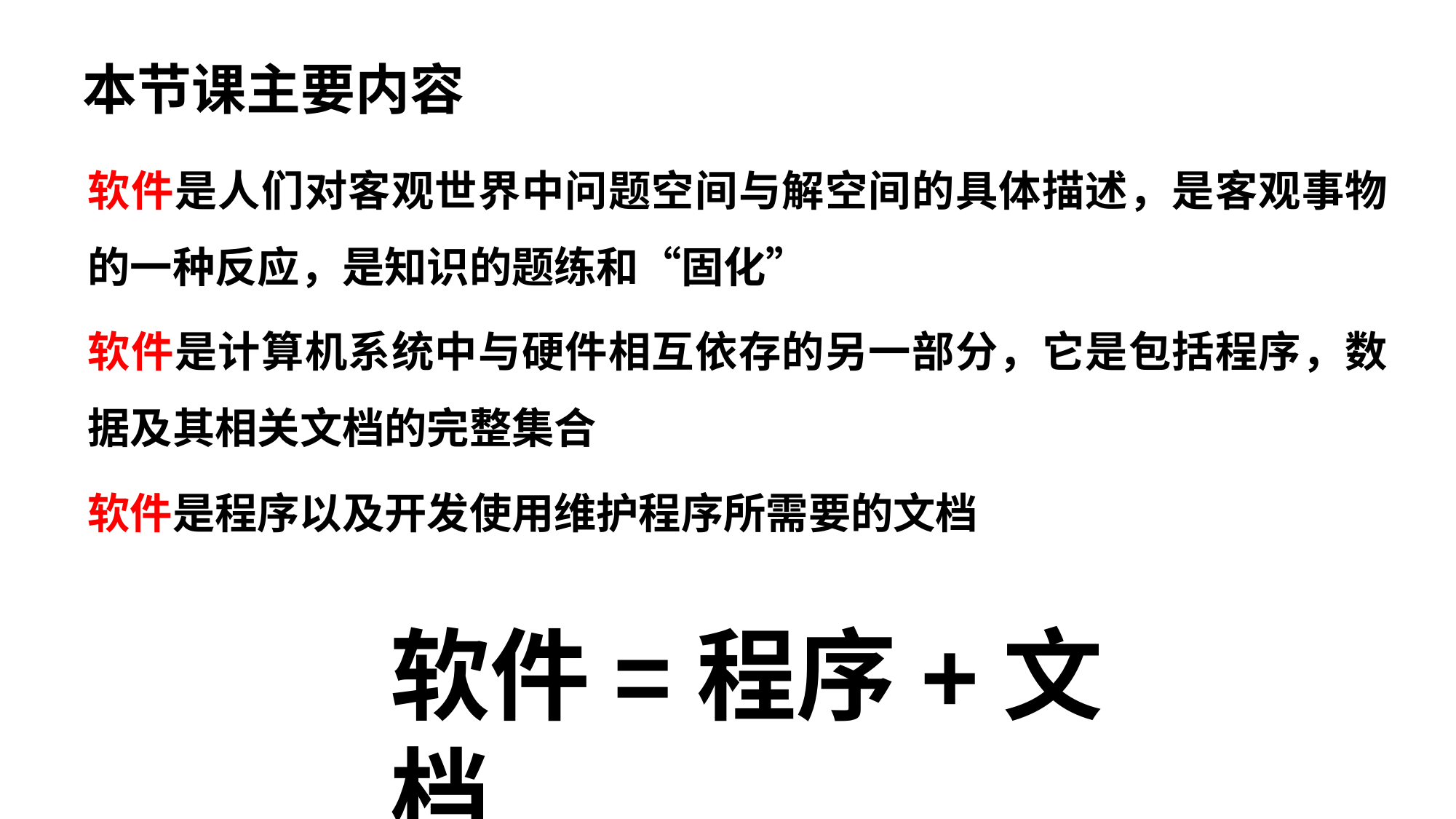

本节课主要内容

软件是人们对客观世界中问题空间与解空间的具体描述，是客观事物的一种反应，是知识的题练和“固化”
软件是计算机系统中与硬件相互依存的另一部分，它是包括程序，数据及其相关文档的完整集合
软件是程序以及开发使用维护程序所需要的文档

软件=程序+文档